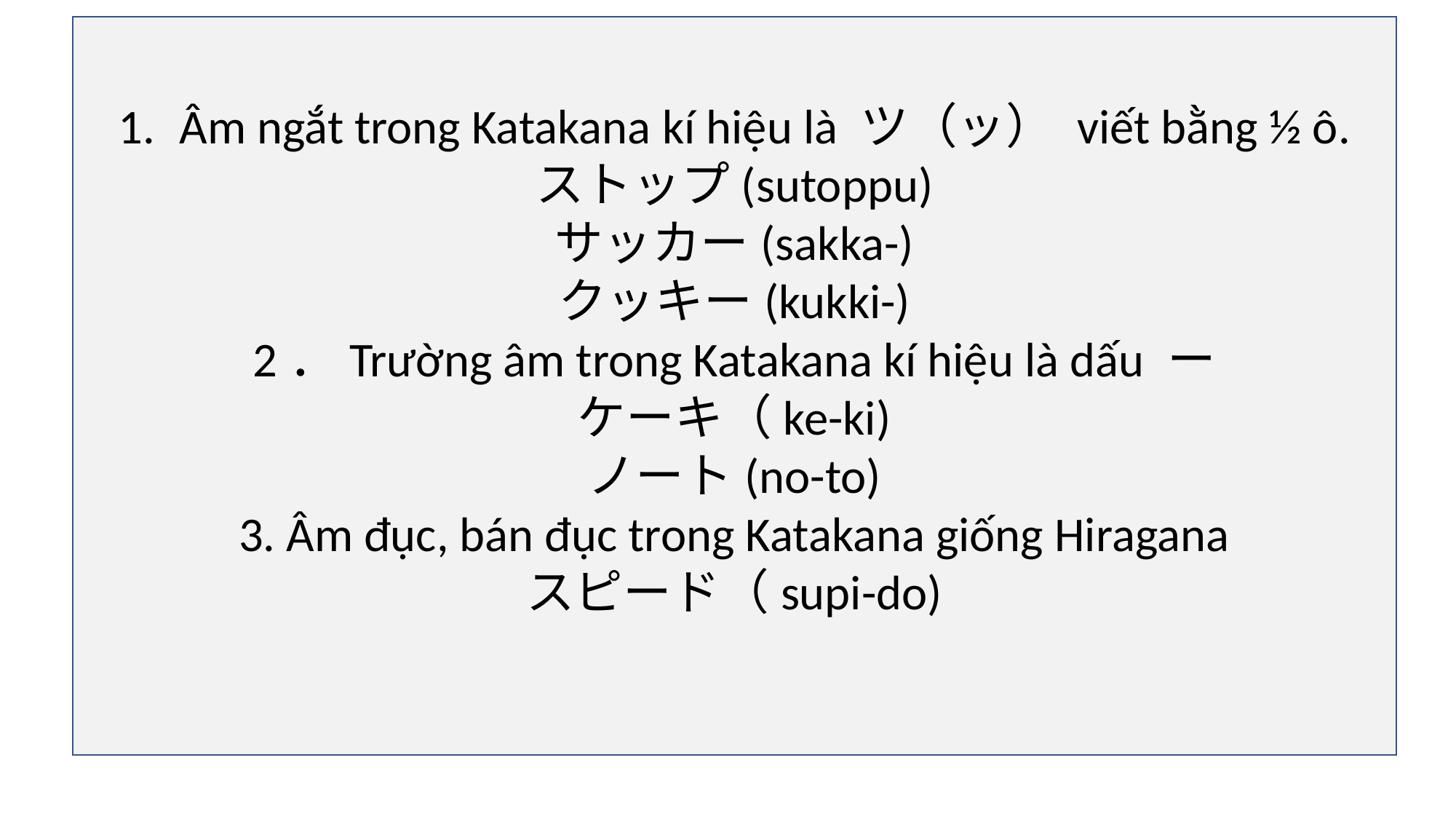

Âm ngắt trong Katakana kí hiệu là ツ（ッ） viết bằng ½ ô.
ストップ(sutoppu)
サッカー(sakka-)
クッキー(kukki-)
2．Trường âm trong Katakana kí hiệu là dấu ー
ケーキ（ke-ki)
ノート(no-to)
3. Âm đục, bán đục trong Katakana giống Hiragana
スピード（supi-do)